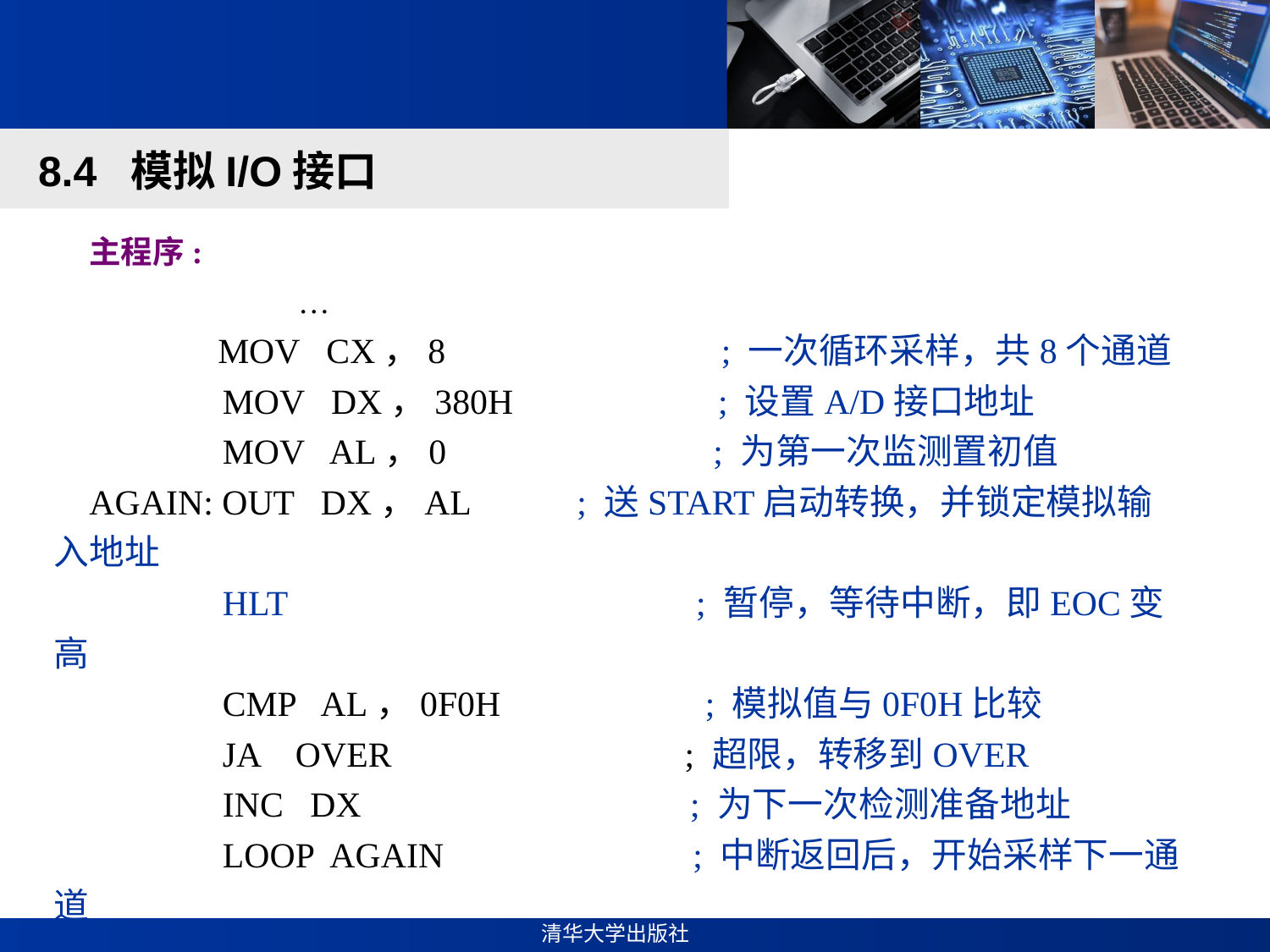

#
8.4  模拟I/O接口
主程序:
                          …                MOV   CX，8                               ; 一次循环采样，共8个通道
               MOV   DX，380H                       ; 设置A/D接口地址
               MOV   AL，0                              ; 为第一次监测置初值
AGAIN: OUT   DX，AL            ; 送START启动转换，并锁定模拟输入地址               HLT                                              ; 暂停，等待中断，即EOC变高
               CMP   AL，0F0H                       ; 模拟值与0F0H比较
               JA    OVER                                 ; 超限，转移到OVER
               INC   DX                                     ; 为下一次检测准备地址
               LOOP  AGAIN                            ; 中断返回后，开始采样下一通道                    …   OVER: